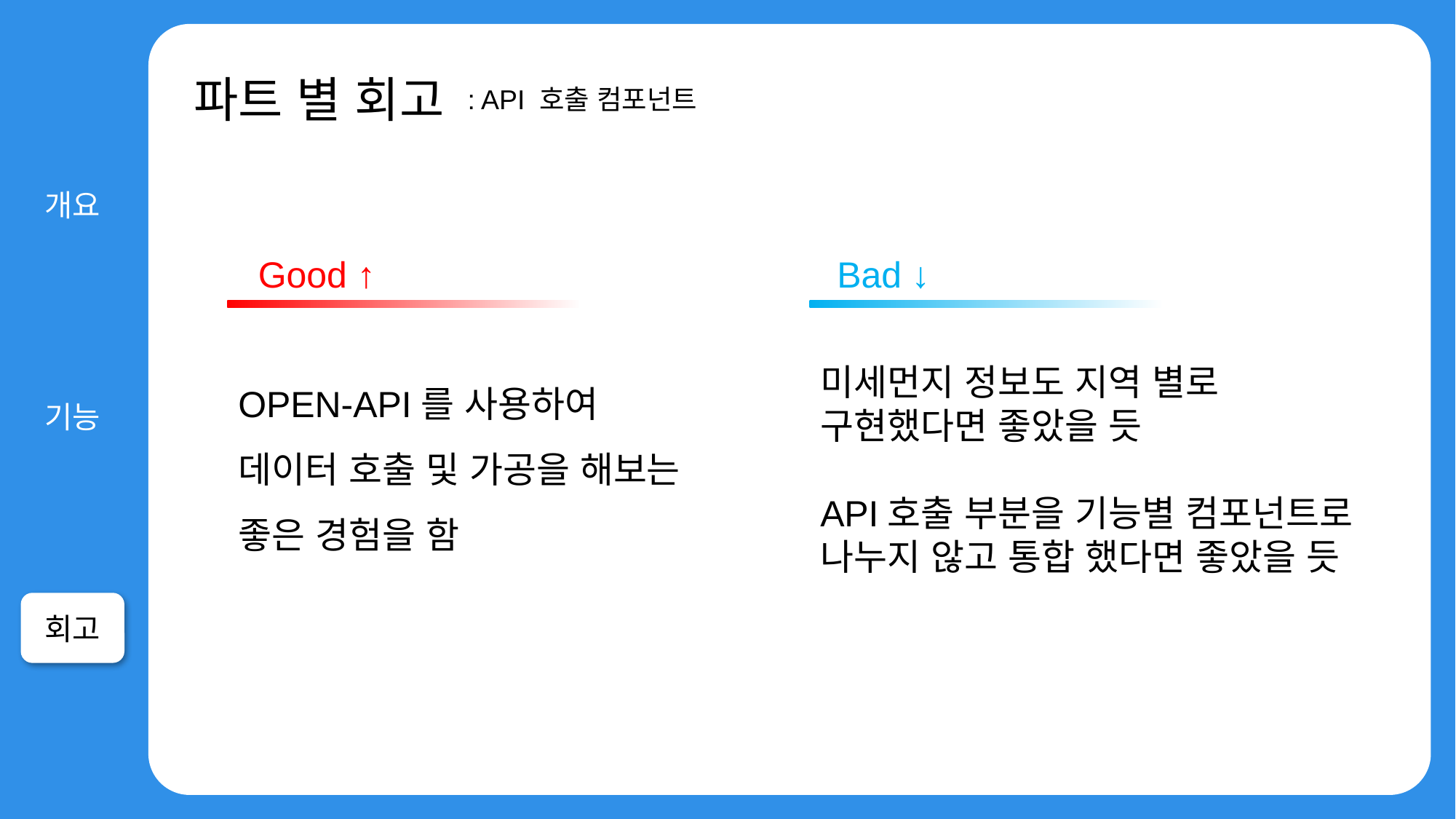

파트 별 회고
: API 호출 컴포넌트
Good ↑
Bad ↓

OPEN-API를 사용하여
데이터 호출 및 가공을 해보는
좋은 경험을 함
미세먼지 정보도 지역 별로
구현했다면 좋았을 듯

API호출 부분을 기능별 컴포넌트로
나누지 않고 통합 했다면 좋았을 듯